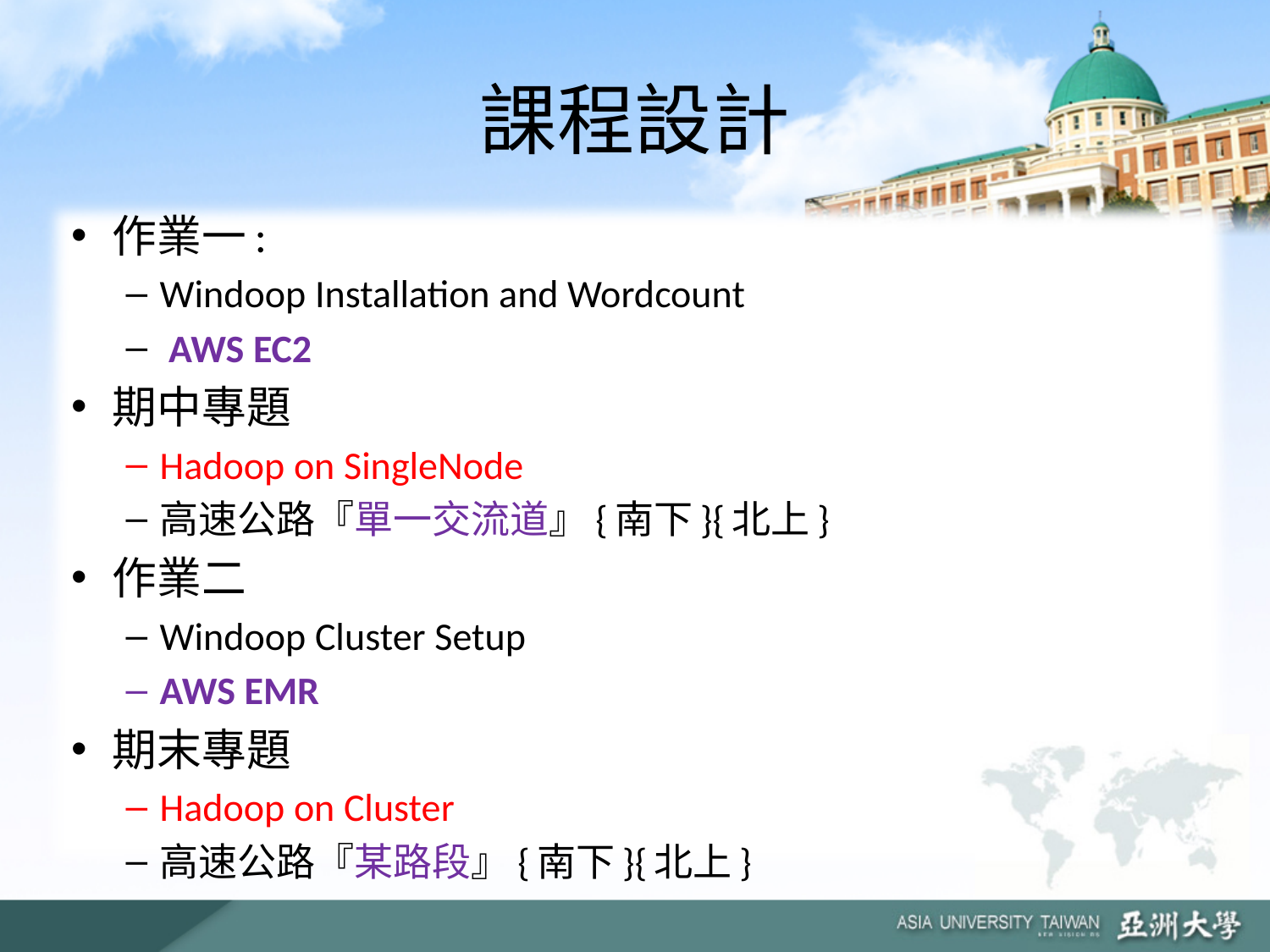

# 課程設計
作業一:
Windoop Installation and Wordcount
 AWS EC2
期中專題
Hadoop on SingleNode
高速公路『單一交流道』{南下}{北上}
作業二
Windoop Cluster Setup
AWS EMR
期末專題
Hadoop on Cluster
高速公路『某路段』{南下}{北上}